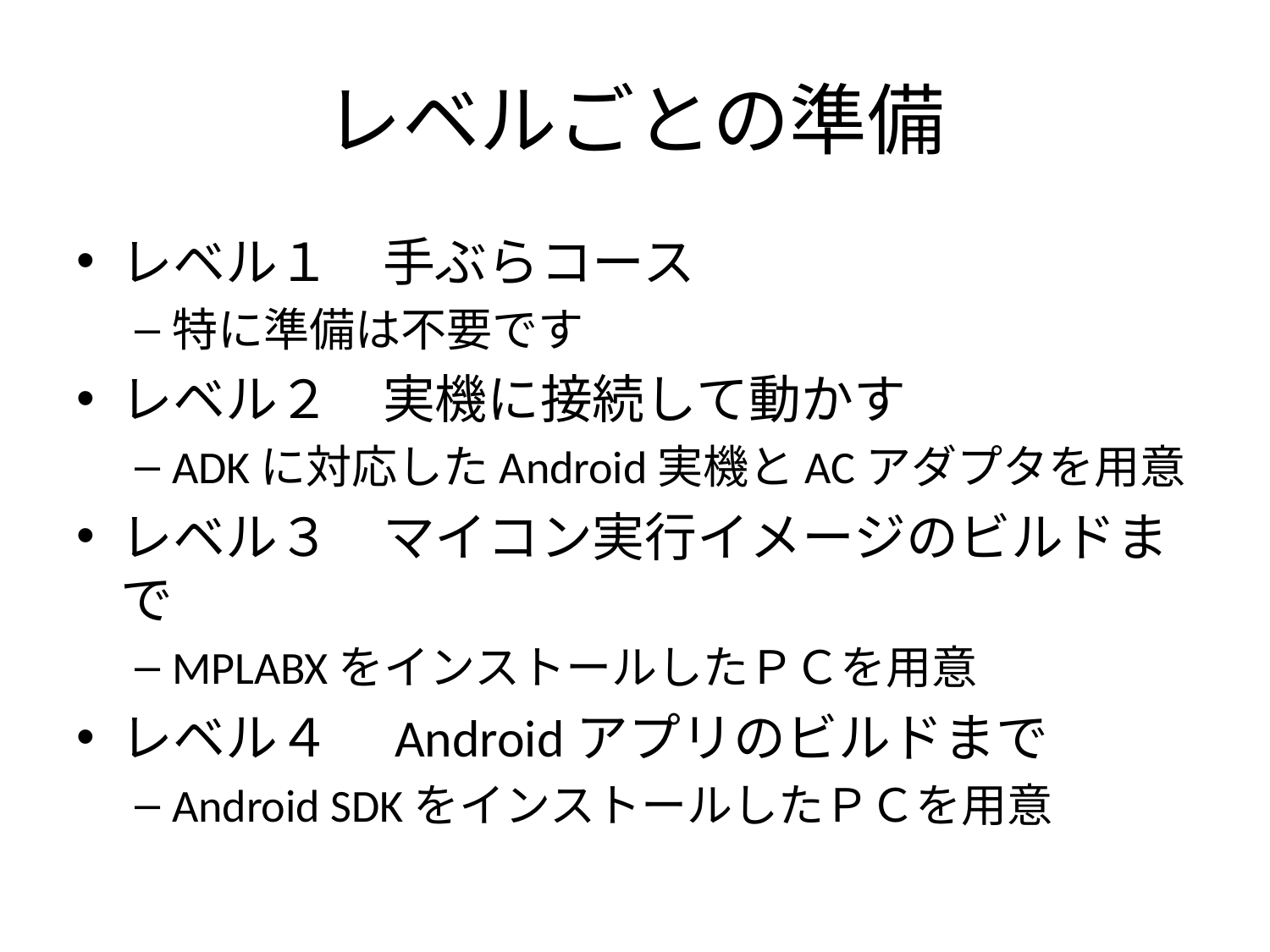

# レベルごとの準備
レベル１　手ぶらコース
特に準備は不要です
レベル２　実機に接続して動かす
ADKに対応したAndroid実機とACアダプタを用意
レベル３　マイコン実行イメージのビルドまで
MPLABXをインストールしたＰＣを用意
レベル４　Androidアプリのビルドまで
Android SDKをインストールしたＰＣを用意